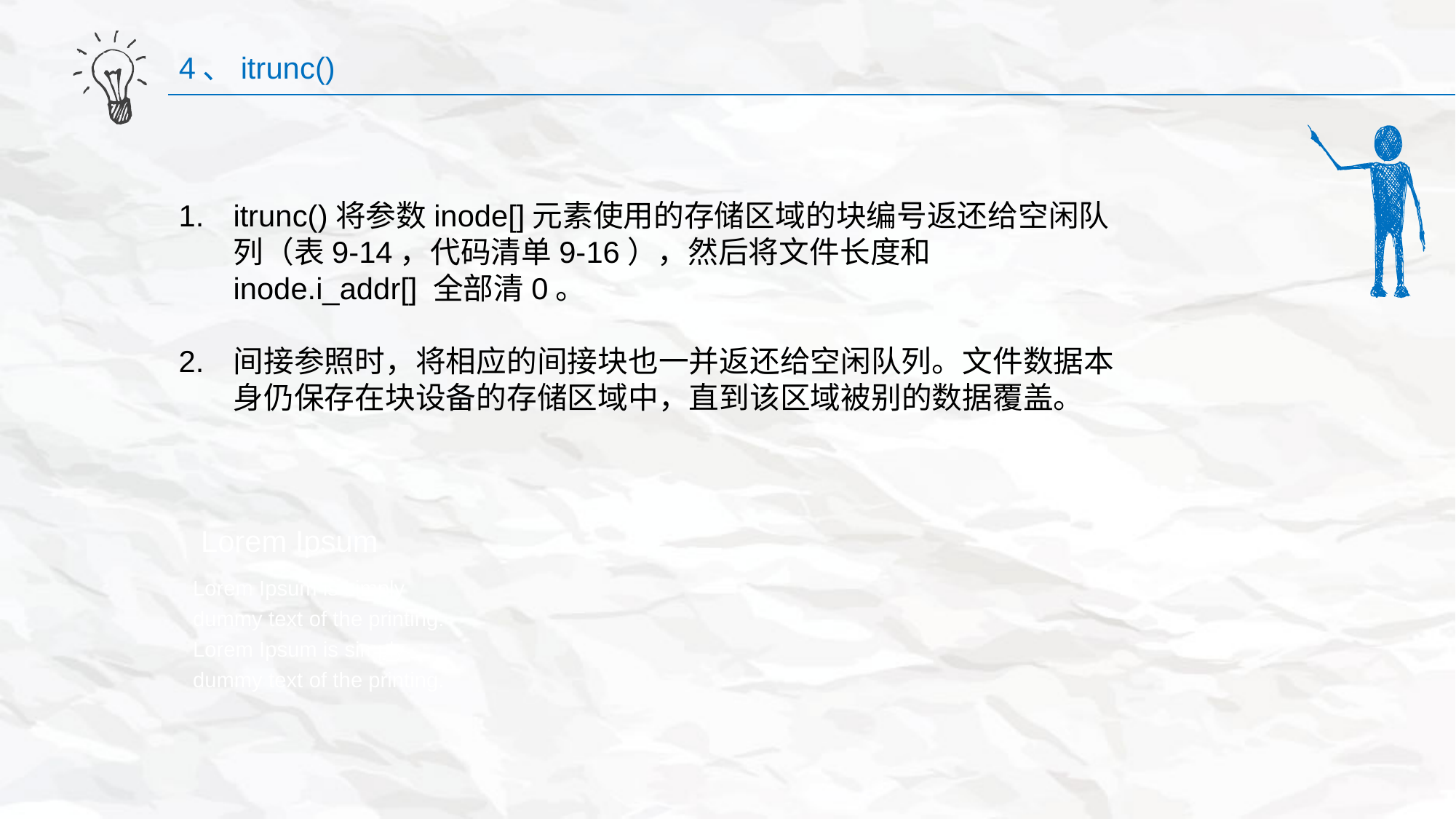

4、itrunc()

itrunc()将参数inode[]元素使用的存储区域的块编号返还给空闲队列（表9-14，代码清单9-16），然后将文件长度和inode.i_addr[] 全部清0。

间接参照时，将相应的间接块也一并返还给空闲队列。文件数据本身仍保存在块设备的存储区域中，直到该区域被别的数据覆盖。
Lorem Ipsum
Lorem Ipsum is simply dummy text of the printing. Lorem Ipsum is simply dummy text of the printing.